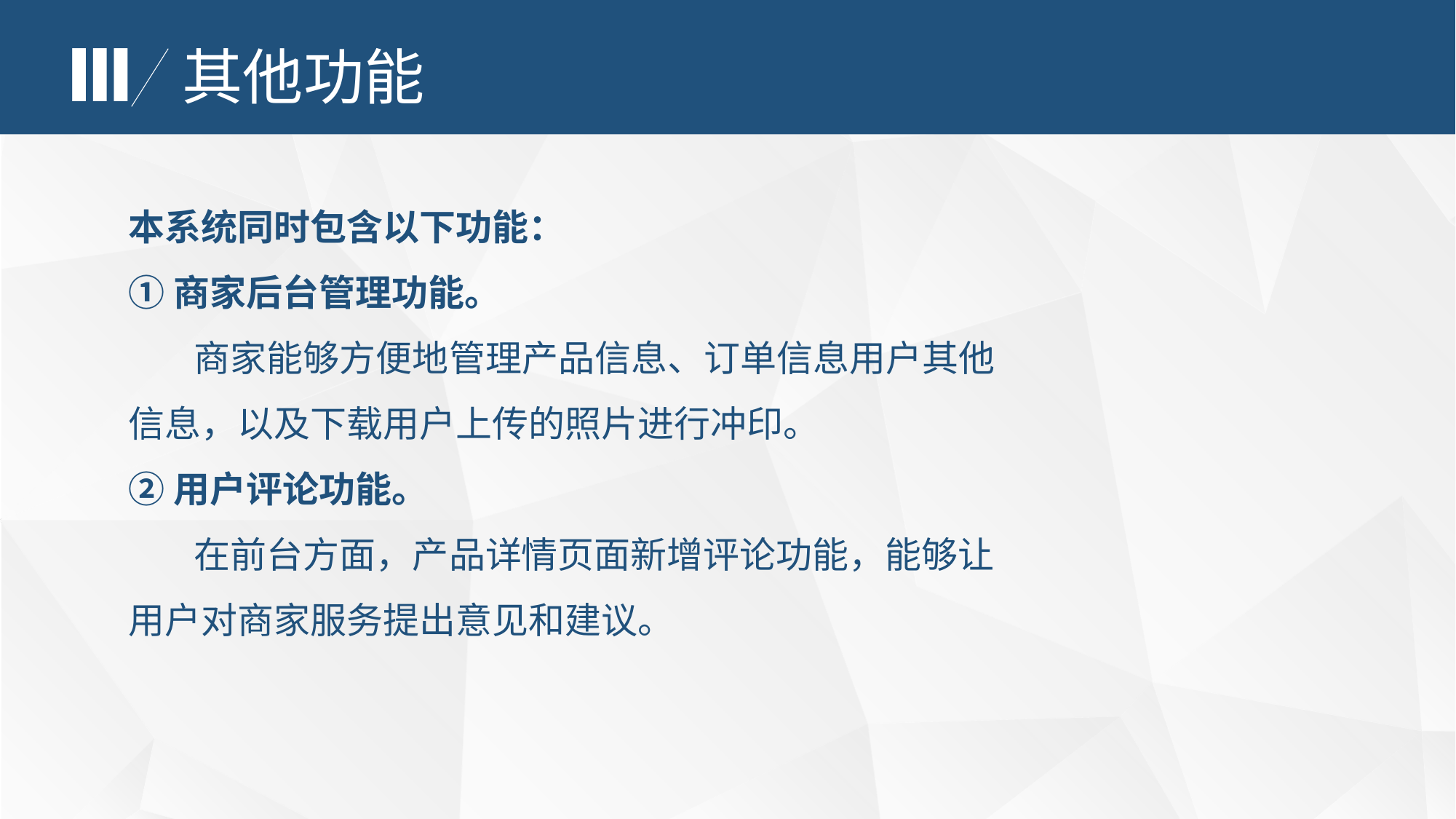

Ⅲ
其他功能
本系统同时包含以下功能：
①商家后台管理功能。
       商家能够方便地管理产品信息、订单信息用户其他信息，以及下载用户上传的照片进行冲印。
②用户评论功能。
       在前台方面，产品详情页面新增评论功能，能够让用户对商家服务提出意见和建议。